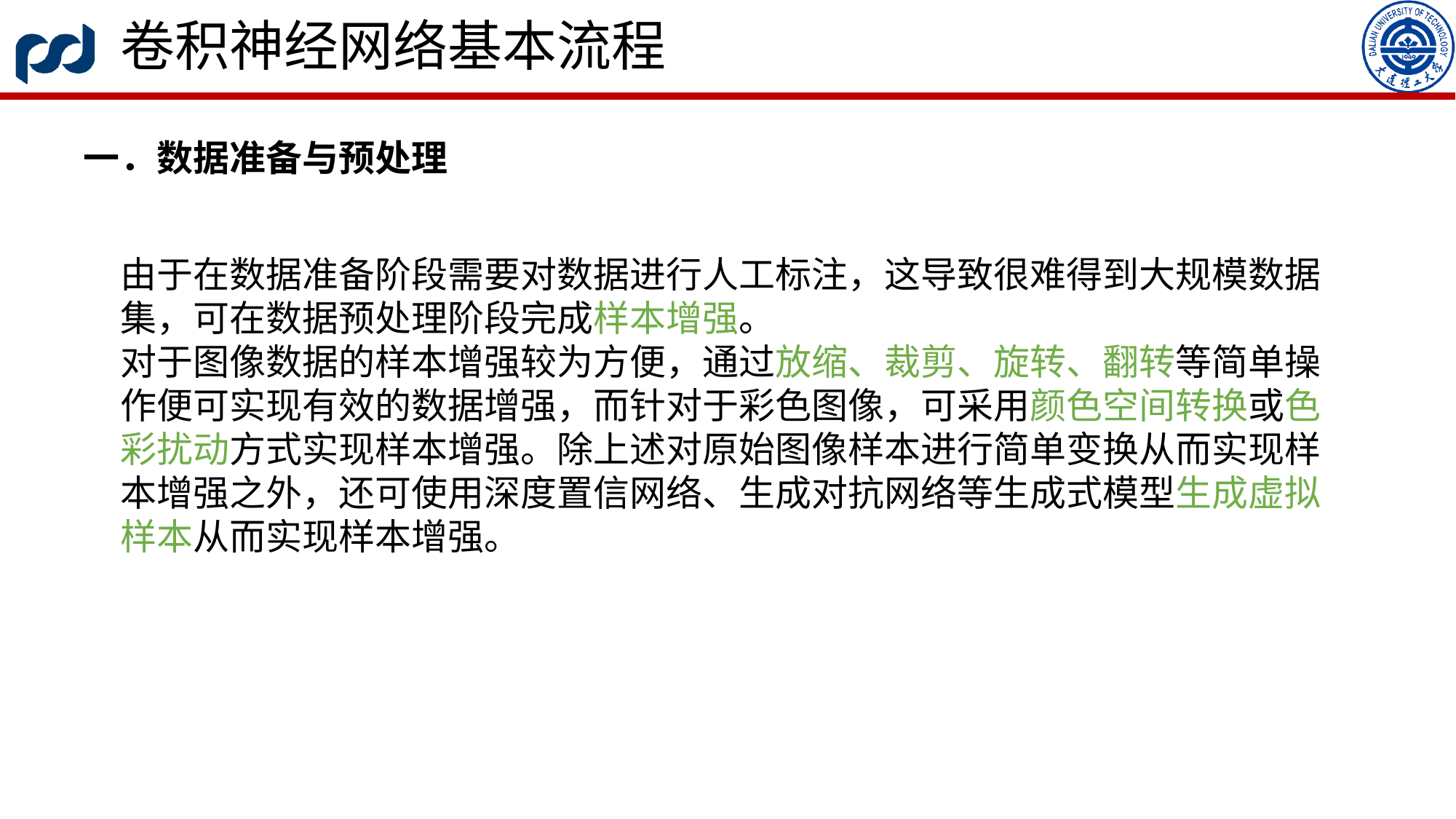

# 卷积神经网络基本流程
一．数据准备与预处理
由于在数据准备阶段需要对数据进行人工标注，这导致很难得到大规模数据集，可在数据预处理阶段完成样本增强。
对于图像数据的样本增强较为方便，通过放缩、裁剪、旋转、翻转等简单操作便可实现有效的数据增强，而针对于彩色图像，可采用颜色空间转换或色彩扰动方式实现样本增强。除上述对原始图像样本进行简单变换从而实现样本增强之外，还可使用深度置信网络、生成对抗网络等生成式模型生成虚拟样本从而实现样本增强。